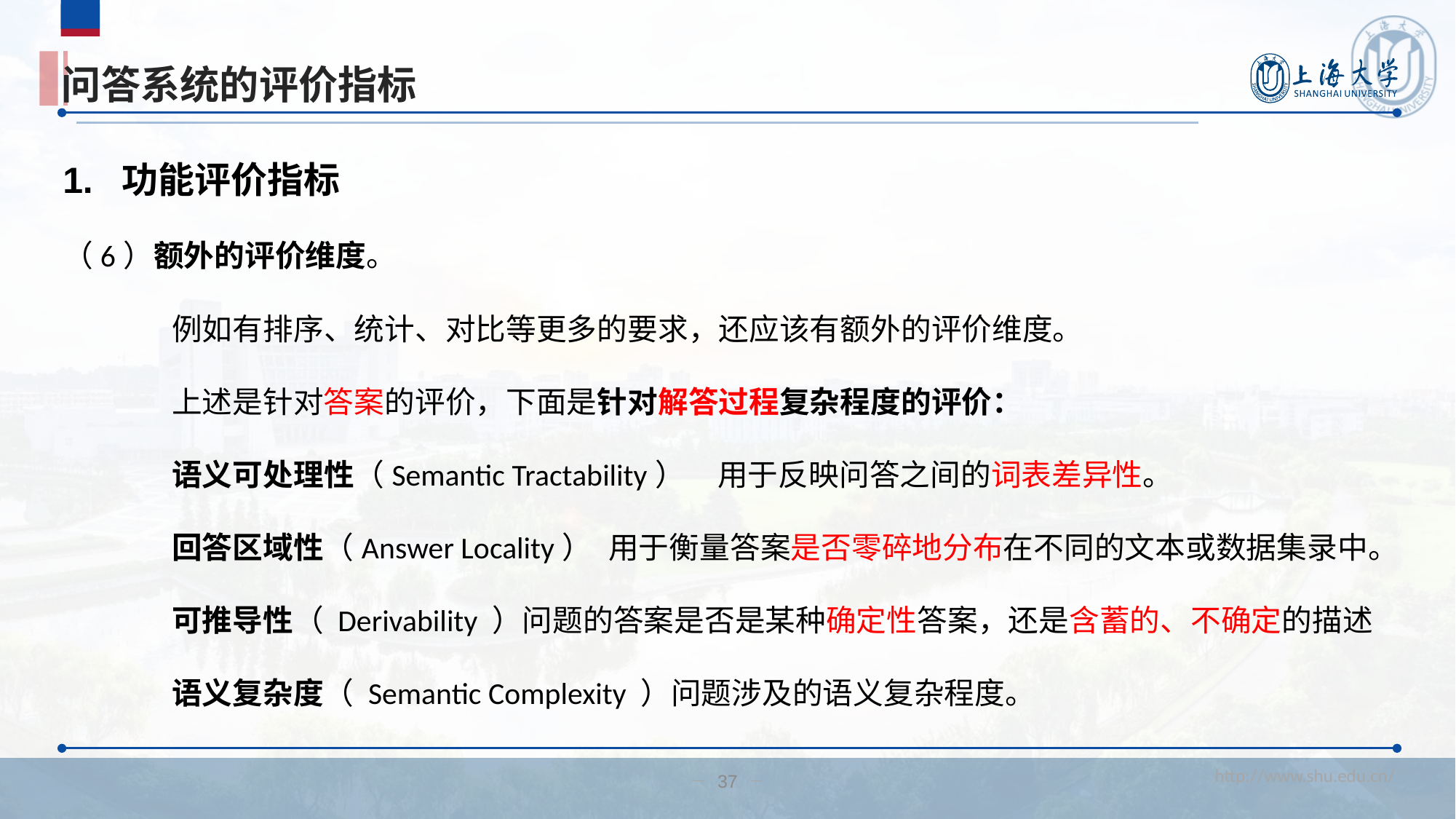

# 问答系统的评价指标
1.  功能评价指标
（6）额外的评价维度。
	例如有排序、统计、对比等更多的要求，还应该有额外的评价维度。
	上述是针对答案的评价，下面是针对解答过程复杂程度的评价：
	语义可处理性（Semantic Tractability）	用于反映问答之间的词表差异性。
	回答区域性（Answer Locality）	用于衡量答案是否零碎地分布在不同的文本或数据集录中。
	可推导性（ Derivability ）问题的答案是否是某种确定性答案，还是含蓄的、不确定的描述
	语义复杂度（ Semantic Complexity ）问题涉及的语义复杂程度。

37